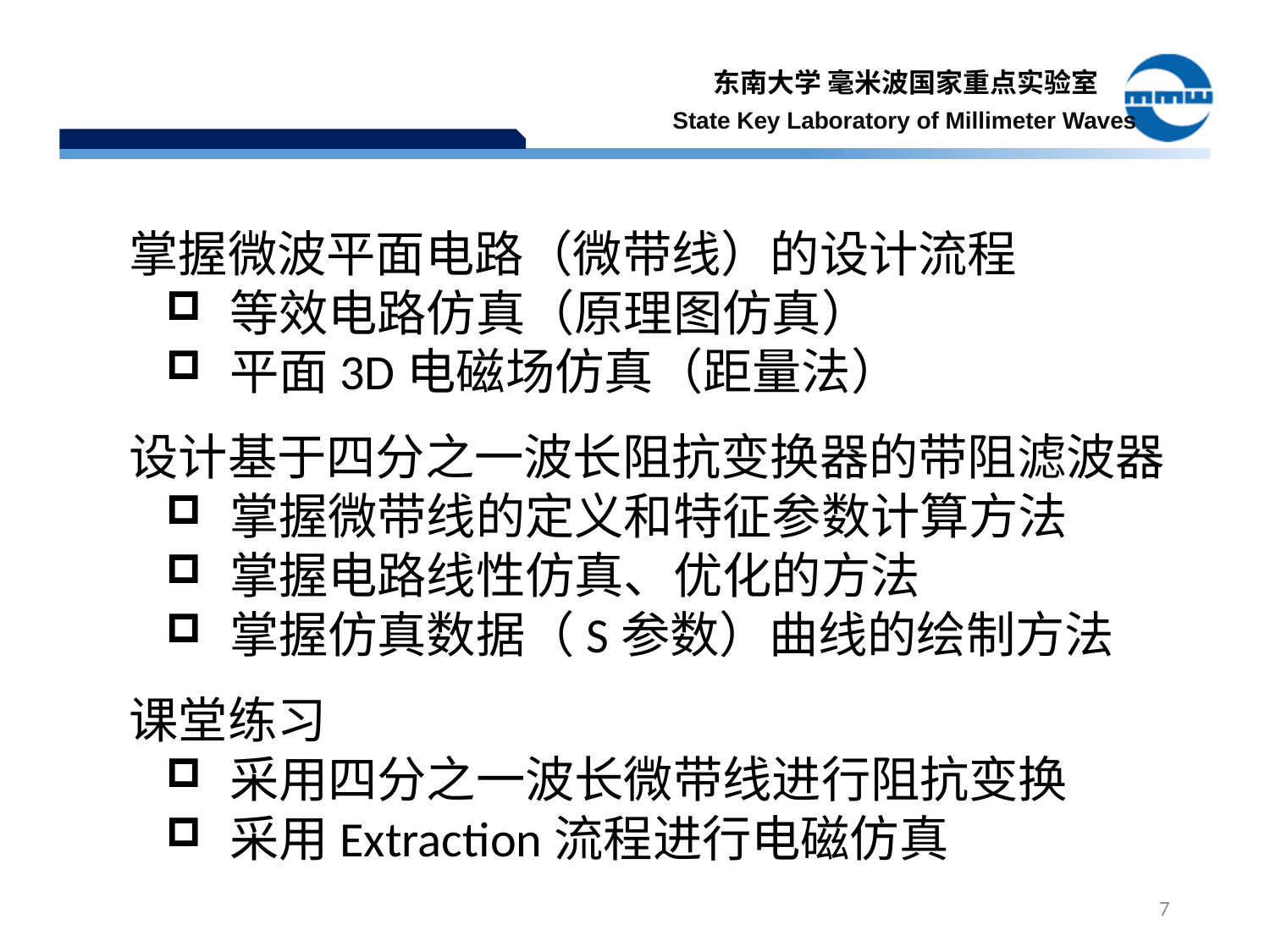

掌握微波平面电路（微带线）的设计流程
等效电路仿真（原理图仿真）
平面3D电磁场仿真（距量法）
设计基于四分之一波长阻抗变换器的带阻滤波器
掌握微带线的定义和特征参数计算方法
掌握电路线性仿真、优化的方法
掌握仿真数据（S参数）曲线的绘制方法
课堂练习
采用四分之一波长微带线进行阻抗变换
采用Extraction流程进行电磁仿真
7